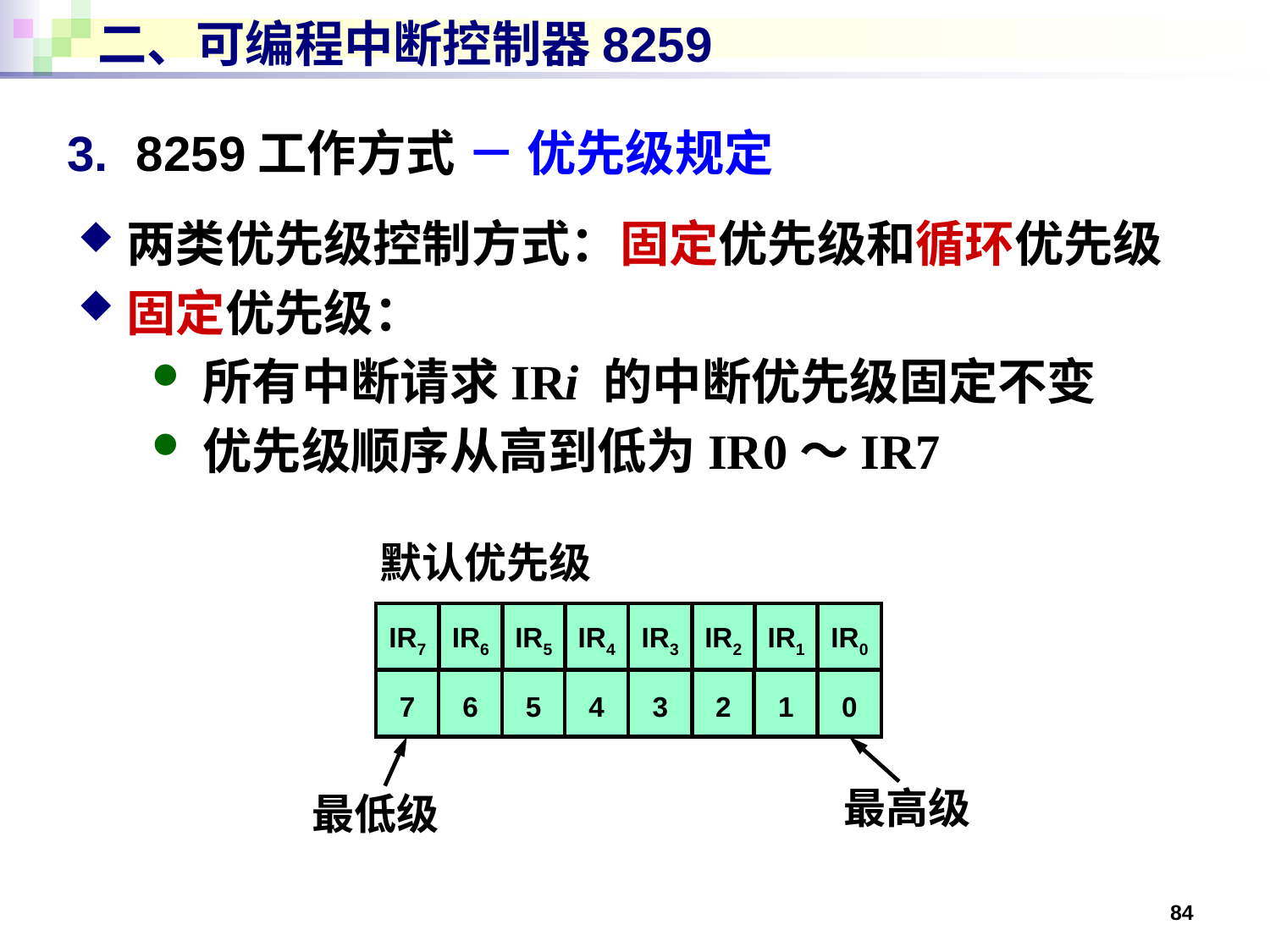

# 二、可编程中断控制器8259
3.  8259工作方式 － 优先级规定
两类优先级控制方式：固定优先级和循环优先级
固定优先级：
所有中断请求IRi 的中断优先级固定不变
优先级顺序从高到低为IR0～IR7
默认优先级
IR7
IR6
IR5
IR4
IR3
IR2
IR1
IR0
7
6
5
4
3
2
1
0

最高级
最低级
84